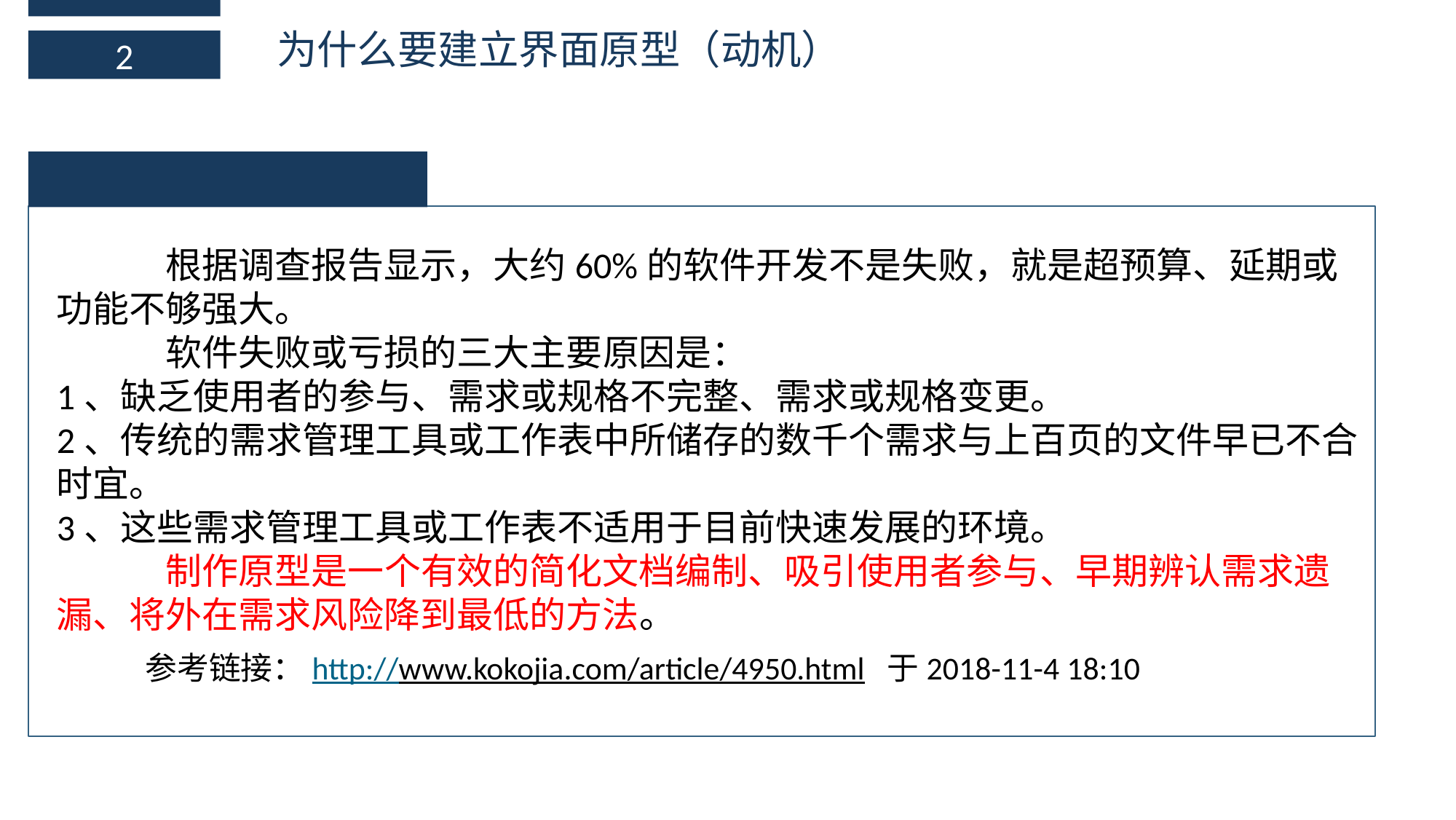

为什么要建立界面原型（动机）

2

	根据调查报告显示，大约60%的软件开发不是失败，就是超预算、延期或功能不够强大。
	软件失败或亏损的三大主要原因是：
1、缺乏使用者的参与、需求或规格不完整、需求或规格变更。
2、传统的需求管理工具或工作表中所储存的数千个需求与上百页的文件早已不合时宜。
3、这些需求管理工具或工作表不适用于目前快速发展的环境。
	制作原型是一个有效的简化文档编制、吸引使用者参与、早期辨认需求遗漏、将外在需求风险降到最低的方法。
参考链接：http://www.kokojia.com/article/4950.html  于2018-11-4 18:10